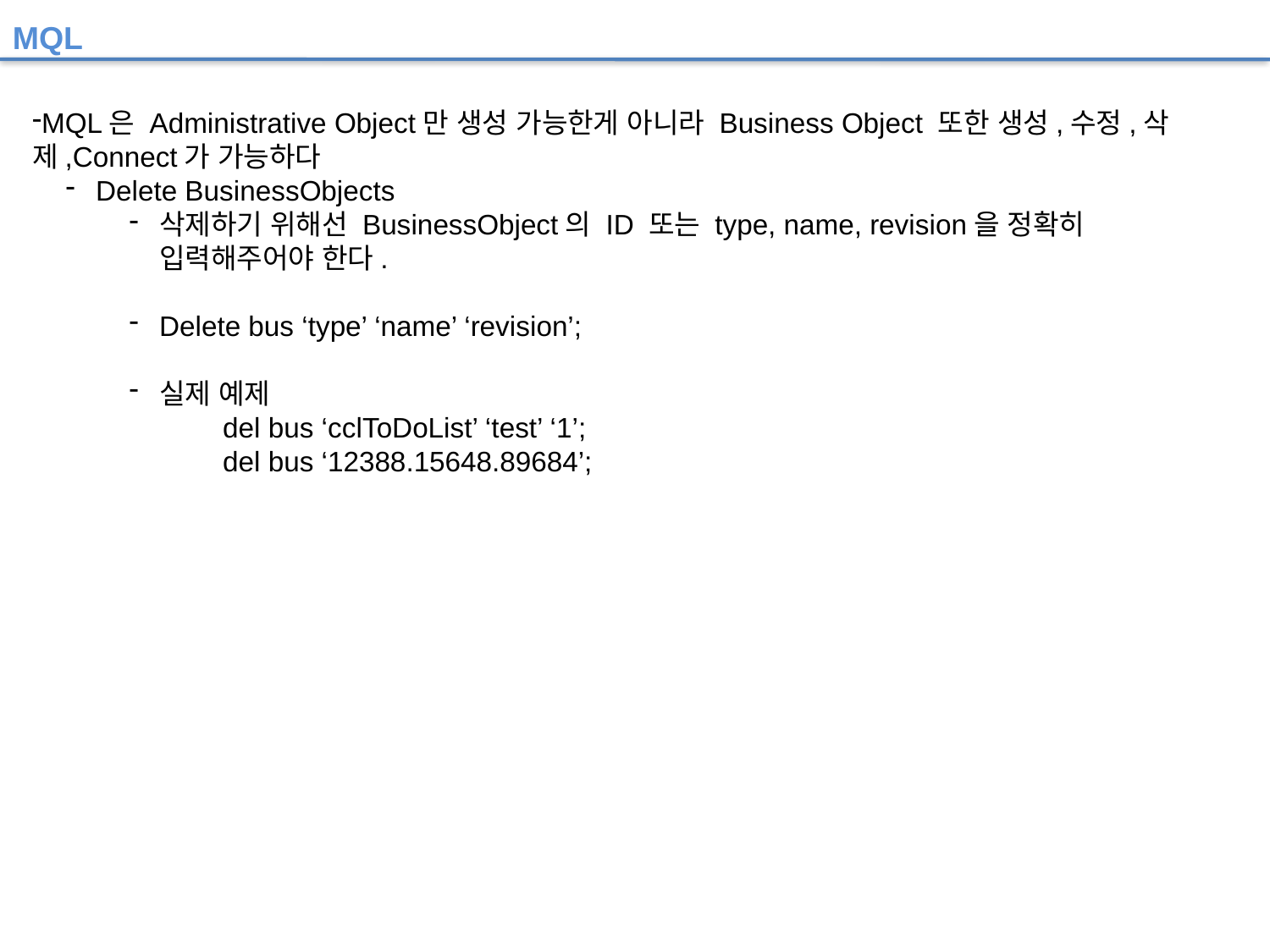

MQL
MQL은 Administrative Object만 생성 가능한게 아니라 Business Object 또한 생성,수정,삭제,Connect가 가능하다
Delete BusinessObjects
삭제하기 위해선 BusinessObject의 ID 또는 type, name, revision을 정확히 입력해주어야 한다.

Delete bus ‘type’ ‘name’ ‘revision’;

실제 예제
del bus ‘cclToDoList’ ‘test’ ‘1’;
del bus ‘12388.15648.89684’;